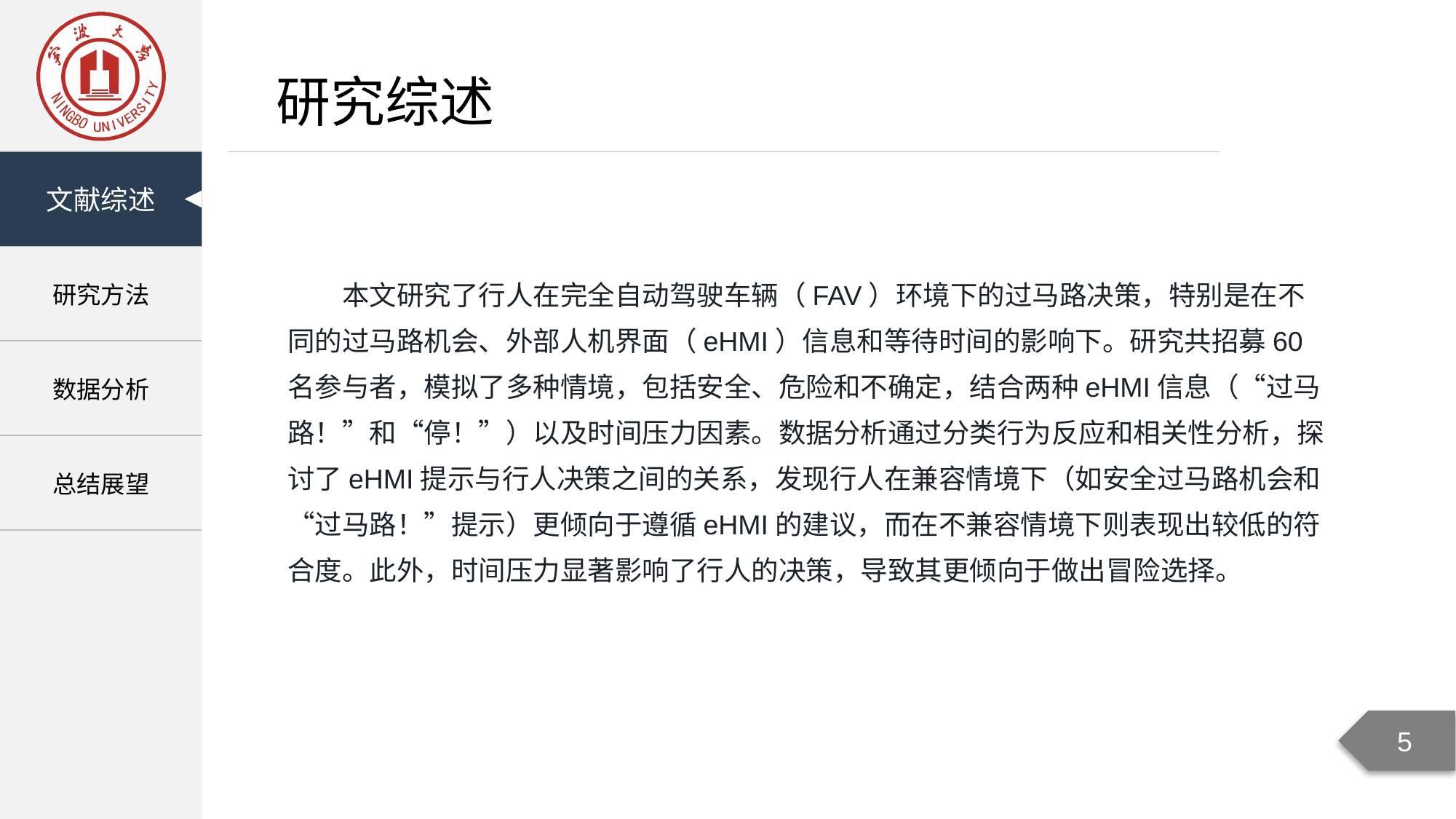

研究综述
本文研究了行人在完全自动驾驶车辆（FAV）环境下的过马路决策，特别是在不同的过马路机会、外部人机界面（eHMI）信息和等待时间的影响下。研究共招募60名参与者，模拟了多种情境，包括安全、危险和不确定，结合两种eHMI信息（“过马路！”和“停！”）以及时间压力因素。数据分析通过分类行为反应和相关性分析，探讨了eHMI提示与行人决策之间的关系，发现行人在兼容情境下（如安全过马路机会和“过马路！”提示）更倾向于遵循eHMI的建议，而在不兼容情境下则表现出较低的符合度。此外，时间压力显著影响了行人的决策，导致其更倾向于做出冒险选择。